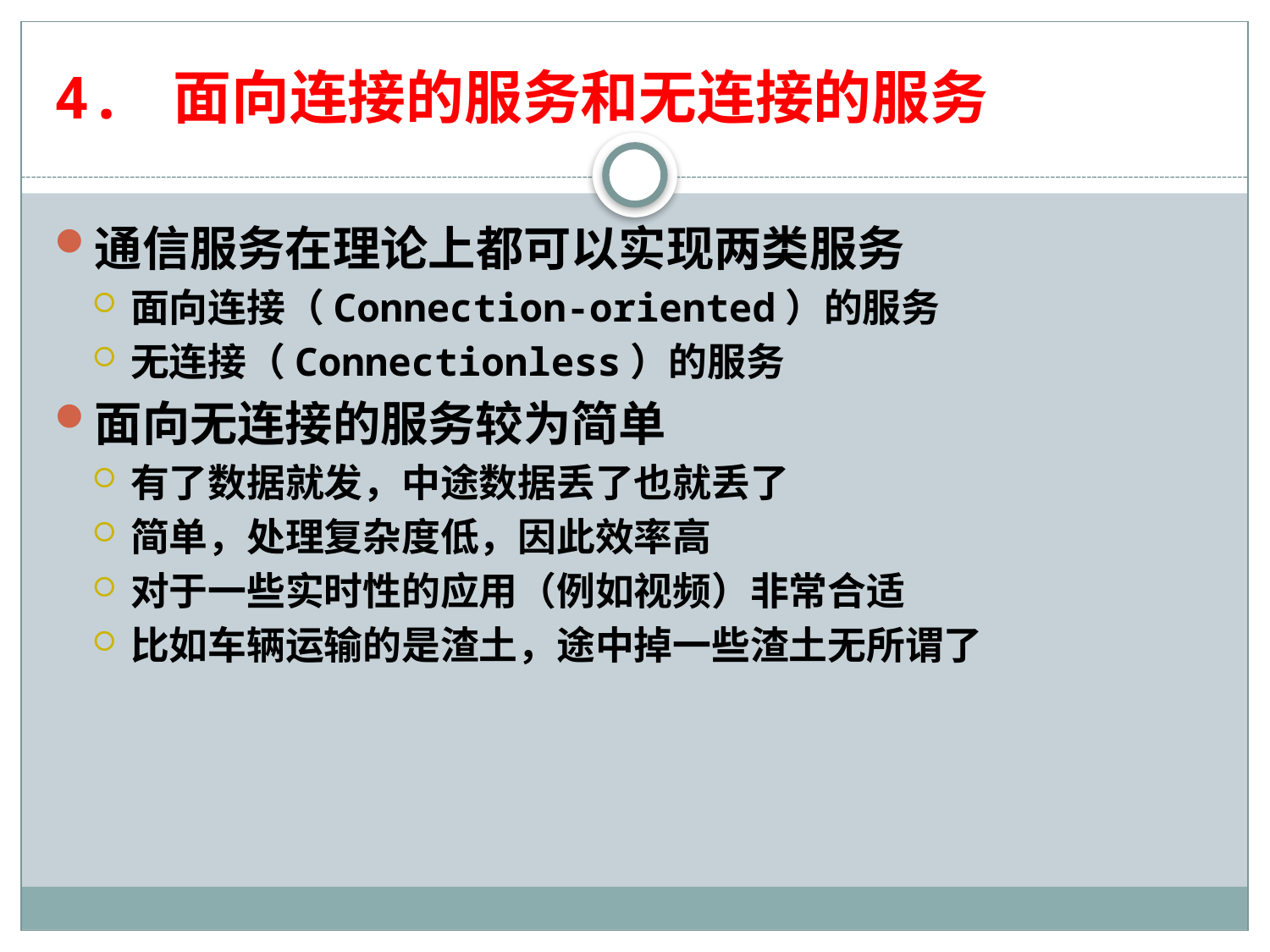

# 4. 面向连接的服务和无连接的服务
通信服务在理论上都可以实现两类服务
面向连接（Connection-oriented）的服务
无连接（Connectionless）的服务
面向无连接的服务较为简单
有了数据就发，中途数据丢了也就丢了
简单，处理复杂度低，因此效率高
对于一些实时性的应用（例如视频）非常合适
比如车辆运输的是渣土，途中掉一些渣土无所谓了